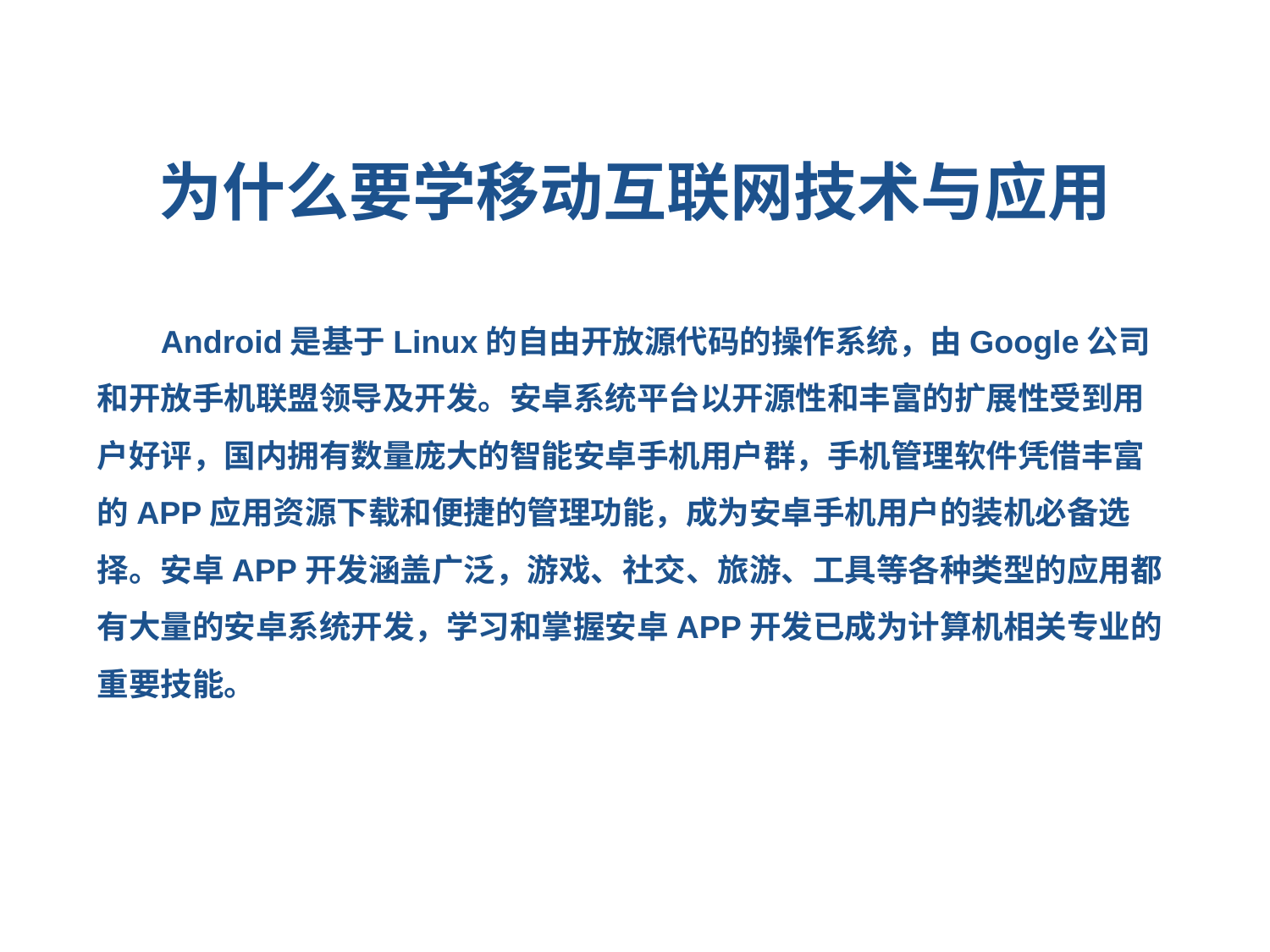

为什么要学移动互联网技术与应用
Android是基于Linux的自由开放源代码的操作系统，由Google公司和开放手机联盟领导及开发。安卓系统平台以开源性和丰富的扩展性受到用户好评，国内拥有数量庞大的智能安卓手机用户群，手机管理软件凭借丰富的APP应用资源下载和便捷的管理功能，成为安卓手机用户的装机必备选择。安卓APP开发涵盖广泛，游戏、社交、旅游、工具等各种类型的应用都有大量的安卓系统开发，学习和掌握安卓APP开发已成为计算机相关专业的重要技能。